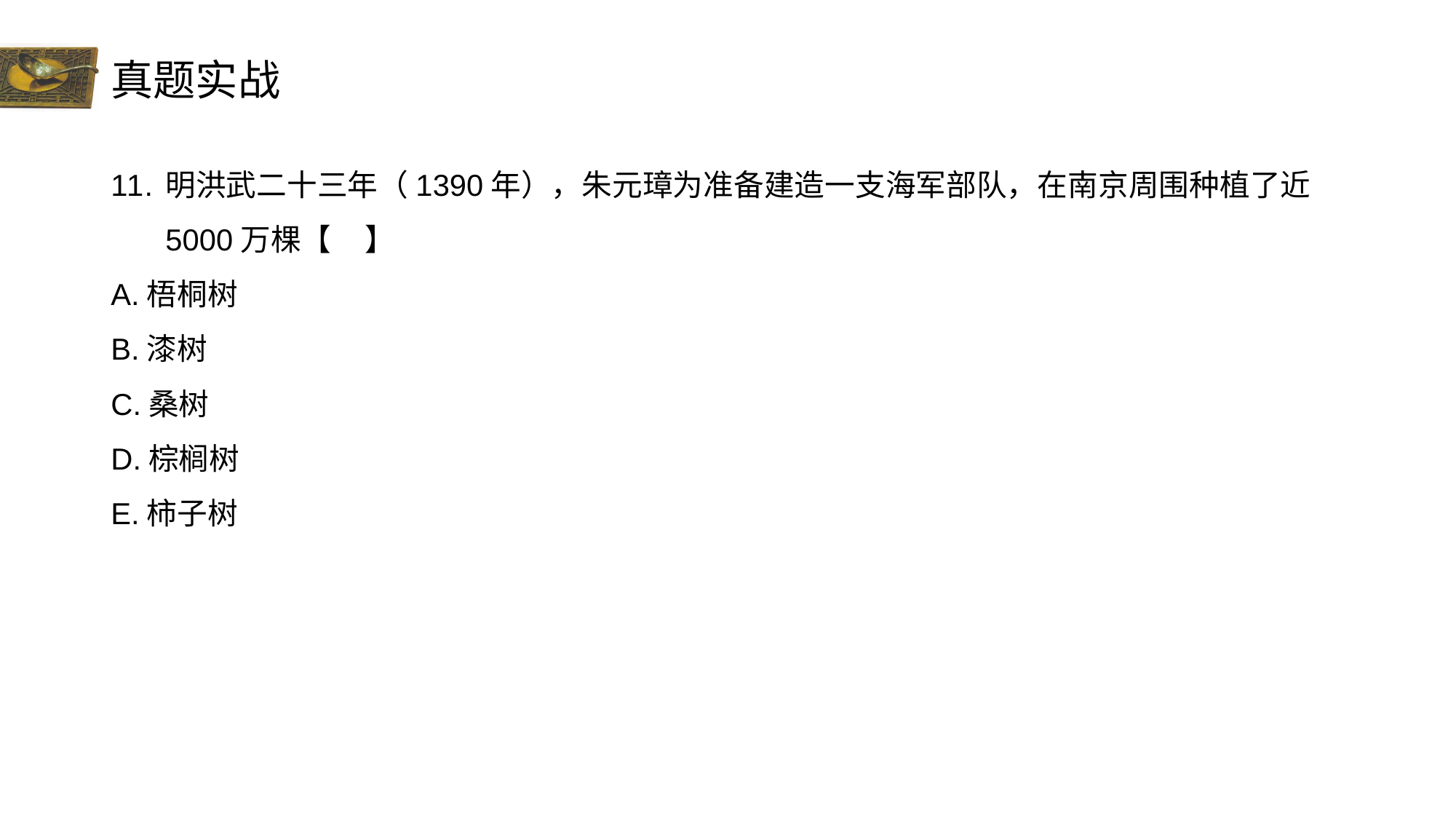

# 真题实战
明洪武二十三年（1390年），朱元璋为准备建造一支海军部队，在南京周围种植了近5000万棵【     】
A.梧桐树
B.漆树
C.桑树
D.棕榈树
E.柿子树

61